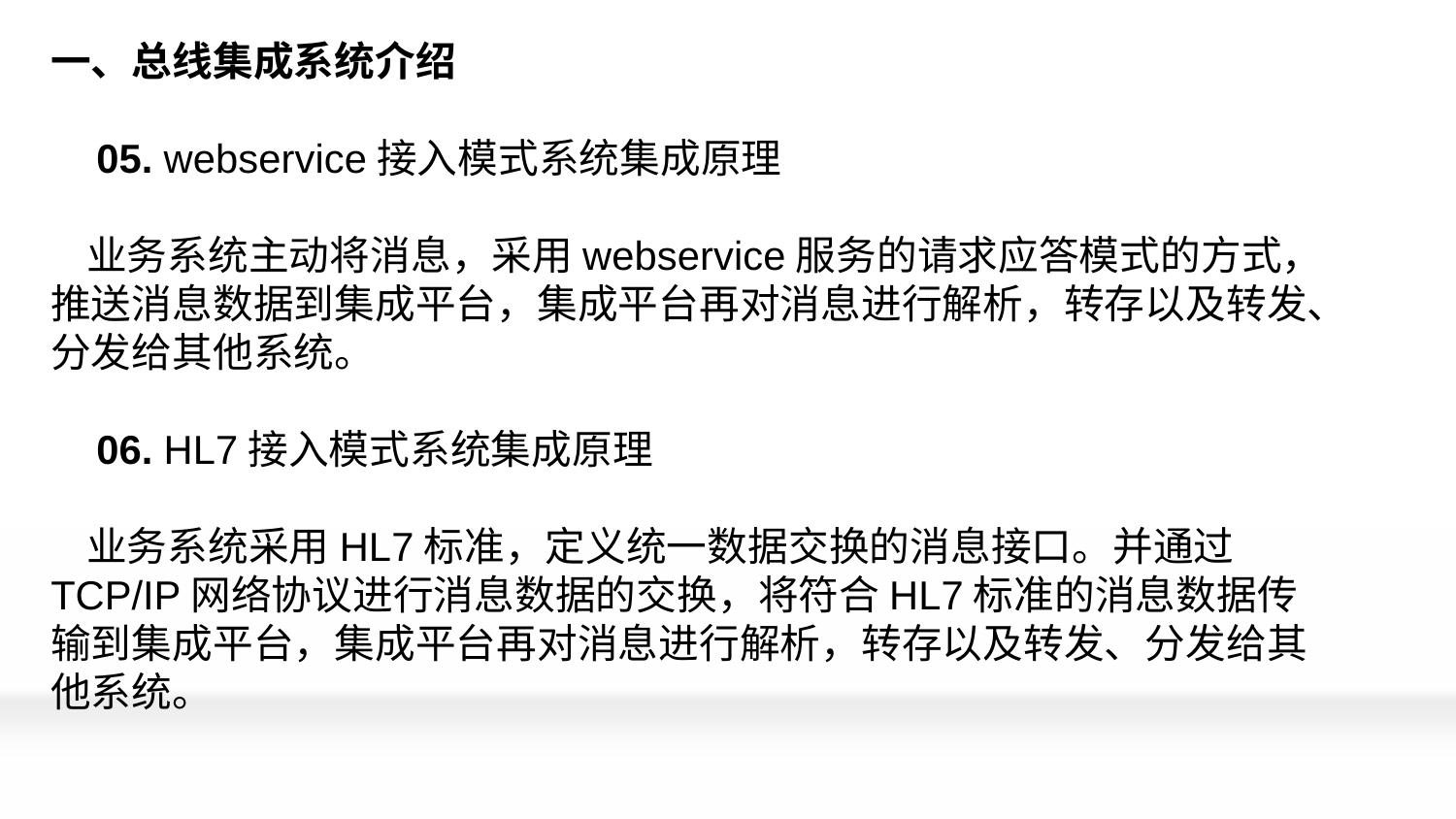

# 一、总线集成系统介绍 05. webservice接入模式系统集成原理 业务系统主动将消息，采用webservice服务的请求应答模式的方式，推送消息数据到集成平台，集成平台再对消息进行解析，转存以及转发、分发给其他系统。 06. HL7接入模式系统集成原理 业务系统采用HL7标准，定义统一数据交换的消息接口。并通过TCP/IP网络协议进行消息数据的交换，将符合HL7标准的消息数据传输到集成平台，集成平台再对消息进行解析，转存以及转发、分发给其他系统。